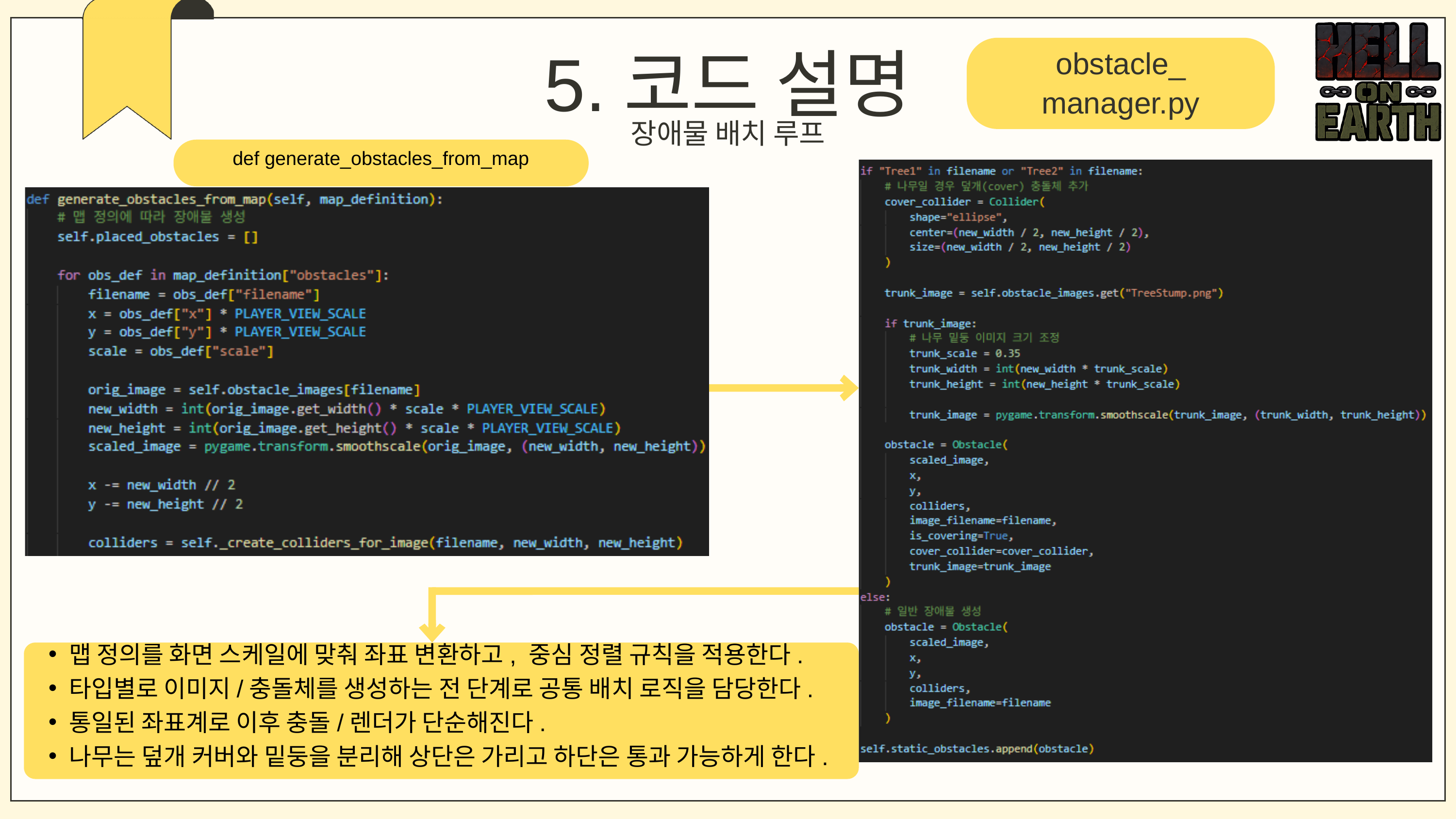

5.코드 설명

obstacle_
manager.py
장애물 배치 루프

def generate_obstacles_from_map

맵 정의를 화면 스케일에 맞춰 좌표 변환하고, 중심 정렬 규칙을 적용한다.
타입별로 이미지/충돌체를 생성하는 전 단계로 공통 배치 로직을 담당한다.
통일된 좌표계로 이후 충돌/렌더가 단순해진다.
나무는 덮개 커버와 밑둥을 분리해 상단은 가리고 하단은 통과 가능하게 한다.